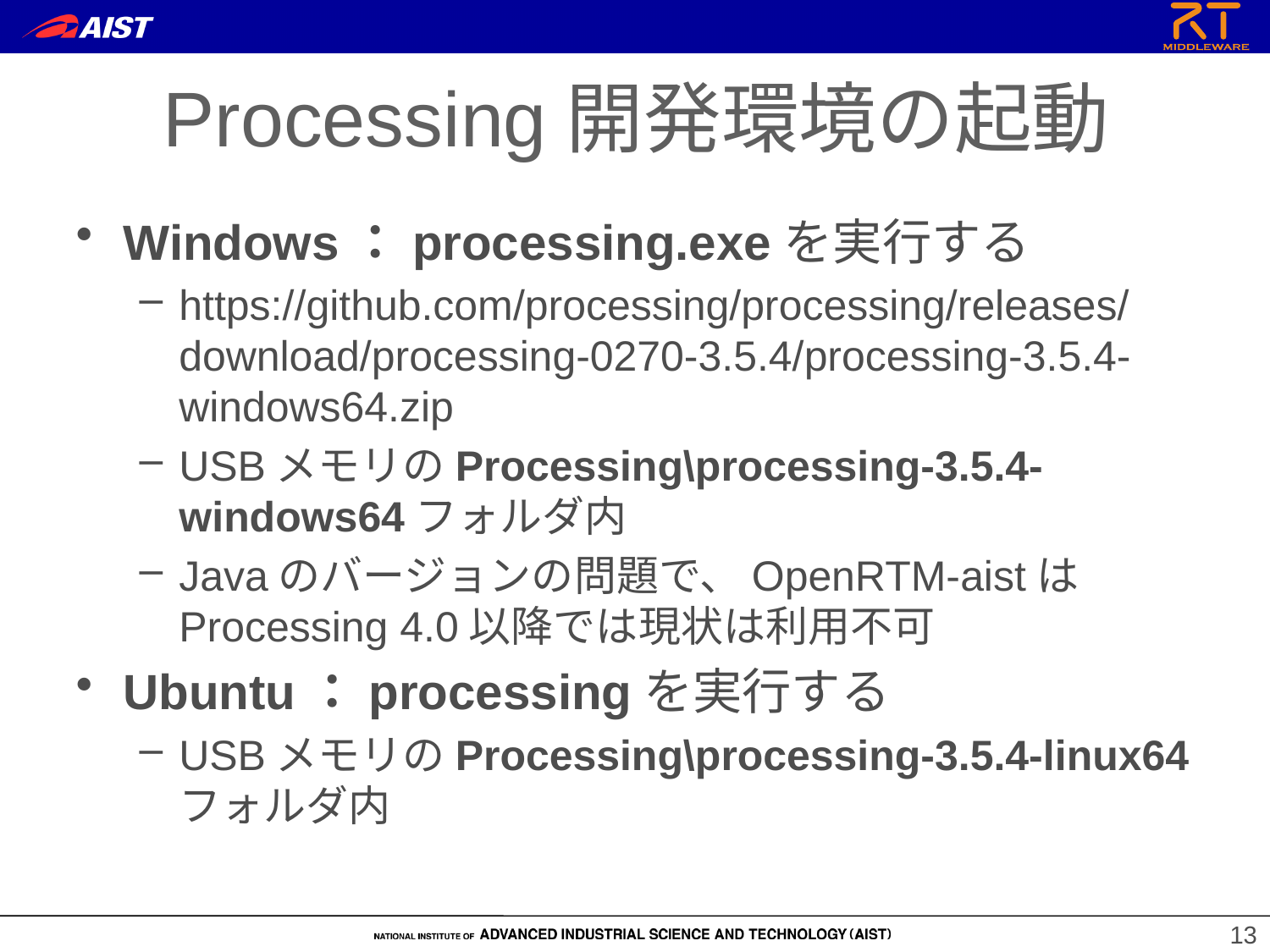

Processing開発環境の起動
Windows：processing.exeを実行する
https://github.com/processing/processing/releases/download/processing-0270-3.5.4/processing-3.5.4-windows64.zip
USBメモリのProcessing\processing-3.5.4-windows64フォルダ内
Javaのバージョンの問題で、OpenRTM-aistはProcessing 4.0以降では現状は利用不可
Ubuntu：processingを実行する
USBメモリのProcessing\processing-3.5.4-linux64フォルダ内

13